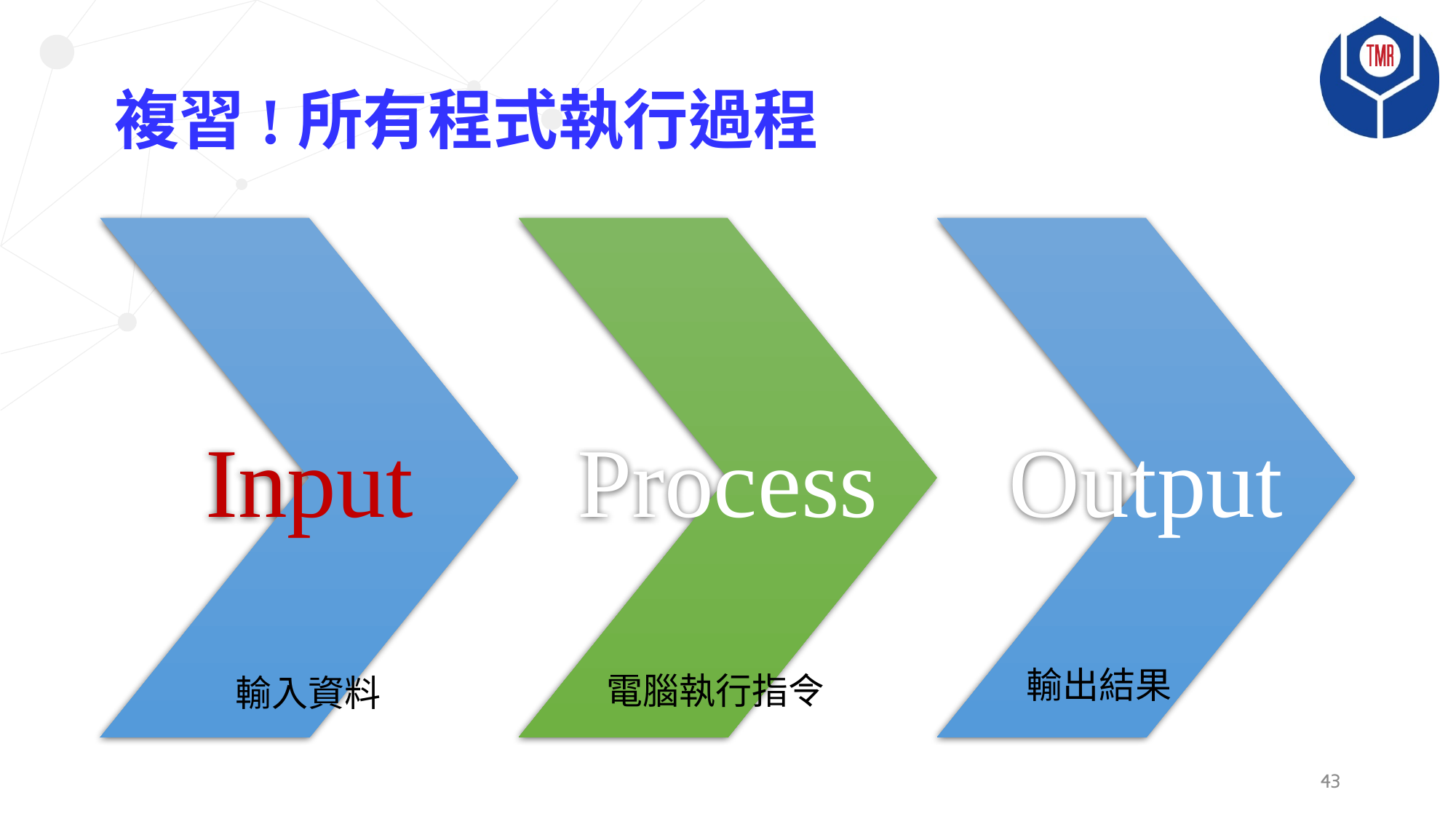

# 複習!所有程式執行過程
Input
Process
Output
輸出結果
電腦執行指令
輸入資料
43